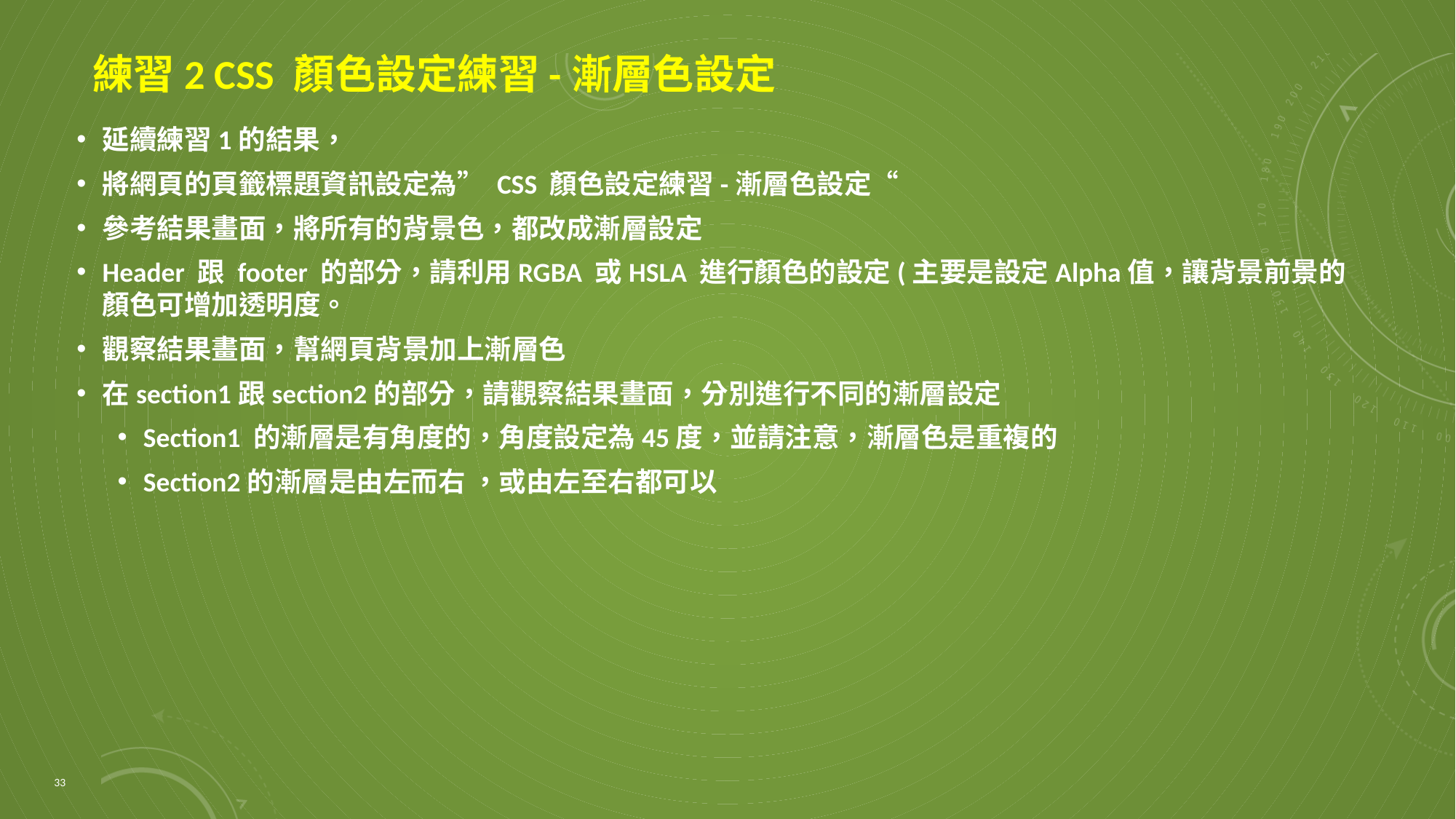

# 練習2 CSS 顏色設定練習-漸層色設定
延續練習1的結果，
將網頁的頁籤標題資訊設定為” CSS 顏色設定練習-漸層色設定“
參考結果畫面，將所有的背景色，都改成漸層設定
Header 跟 footer 的部分，請利用RGBA 或HSLA 進行顏色的設定(主要是設定Alpha值，讓背景前景的顏色可增加透明度。
觀察結果畫面，幫網頁背景加上漸層色
在section1跟section2的部分，請觀察結果畫面，分別進行不同的漸層設定
Section1 的漸層是有角度的，角度設定為45度，並請注意，漸層色是重複的
Section2的漸層是由左而右 ，或由左至右都可以
33